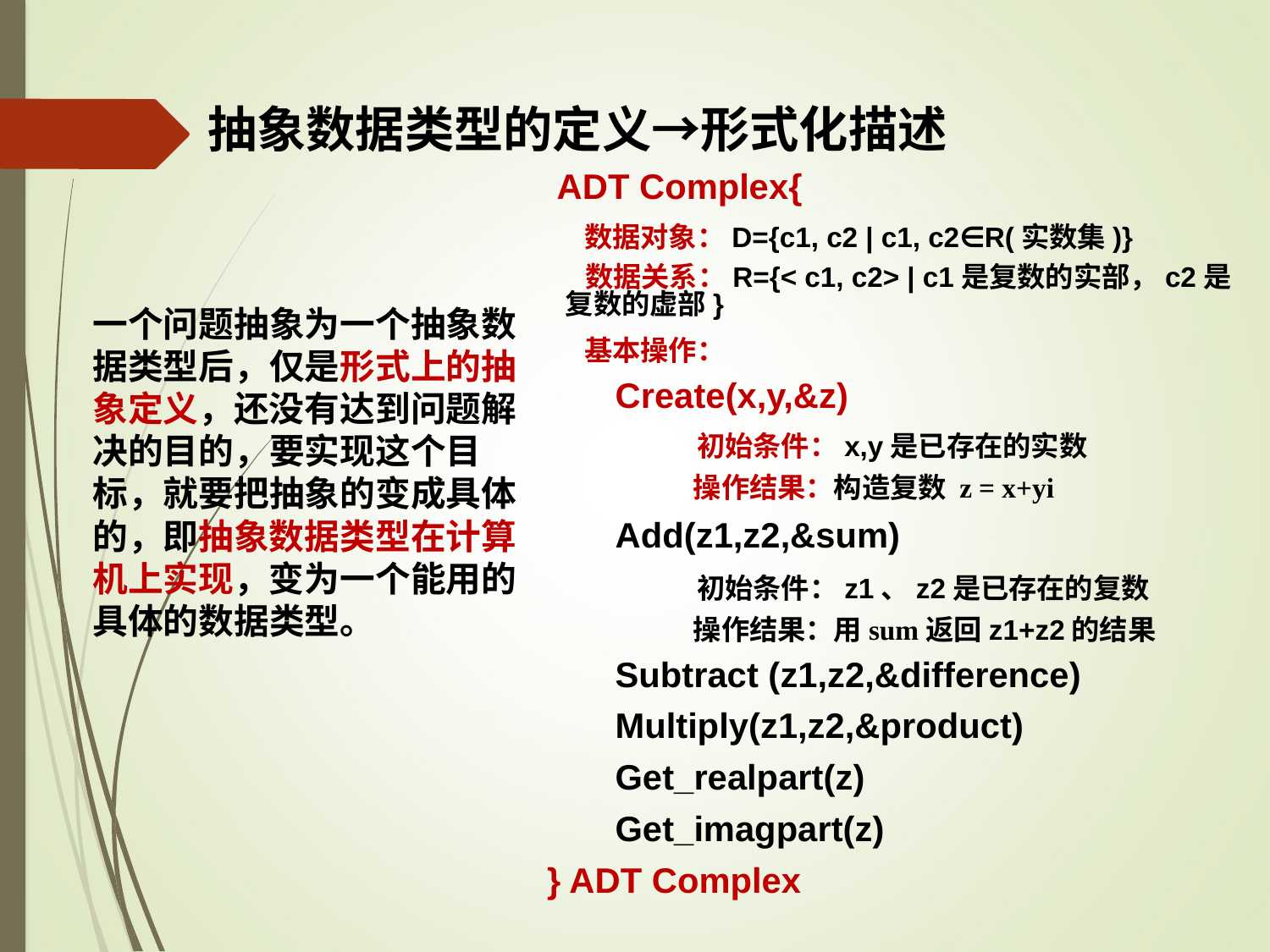

# 抽象数据类型的定义→形式化描述
43
   ADT Complex{
      数据对象：D={c1, c2 | c1, c2∈R(实数集)}
        数据关系：R={< c1, c2> | c1是复数的实部，c2是复数的虚部}
      基本操作：
         Create(x,y,&z)
                    初始条件：x,y是已存在的实数
                         操作结果：构造复数 z = x+yi
         Add(z1,z2,&sum)
                    初始条件：z1、z2是已存在的复数
                         操作结果：用sum返回z1+z2的结果
         Subtract (z1,z2,&difference)
         Multiply(z1,z2,&product)
         Get_realpart(z)
         Get_imagpart(z)
  } ADT Complex
一个问题抽象为一个抽象数据类型后，仅是形式上的抽象定义，还没有达到问题解决的目的，要实现这个目标，就要把抽象的变成具体的，即抽象数据类型在计算机上实现，变为一个能用的具体的数据类型。